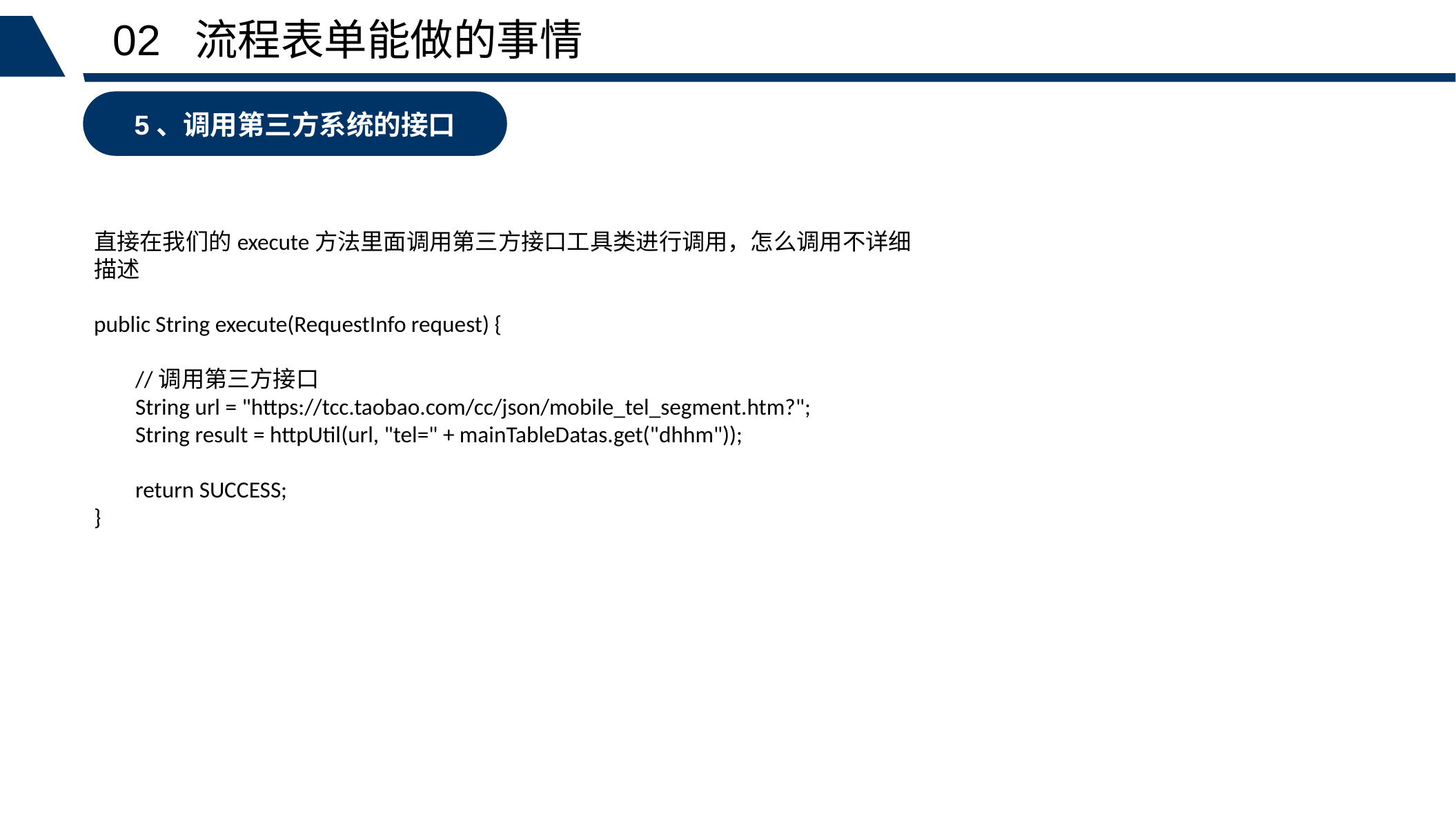

02  流程表单能做的事情

5、调用第三方系统的接口

直接在我们的execute方法里面调用第三方接口工具类进行调用，怎么调用不详细描述

public String execute(RequestInfo request) {

        //调用第三方接口
        String url = "https://tcc.taobao.com/cc/json/mobile_tel_segment.htm?";
        String result = httpUtil(url, "tel=" + mainTableDatas.get("dhhm"));

        return SUCCESS;
}
遵守安全生产的一般规则